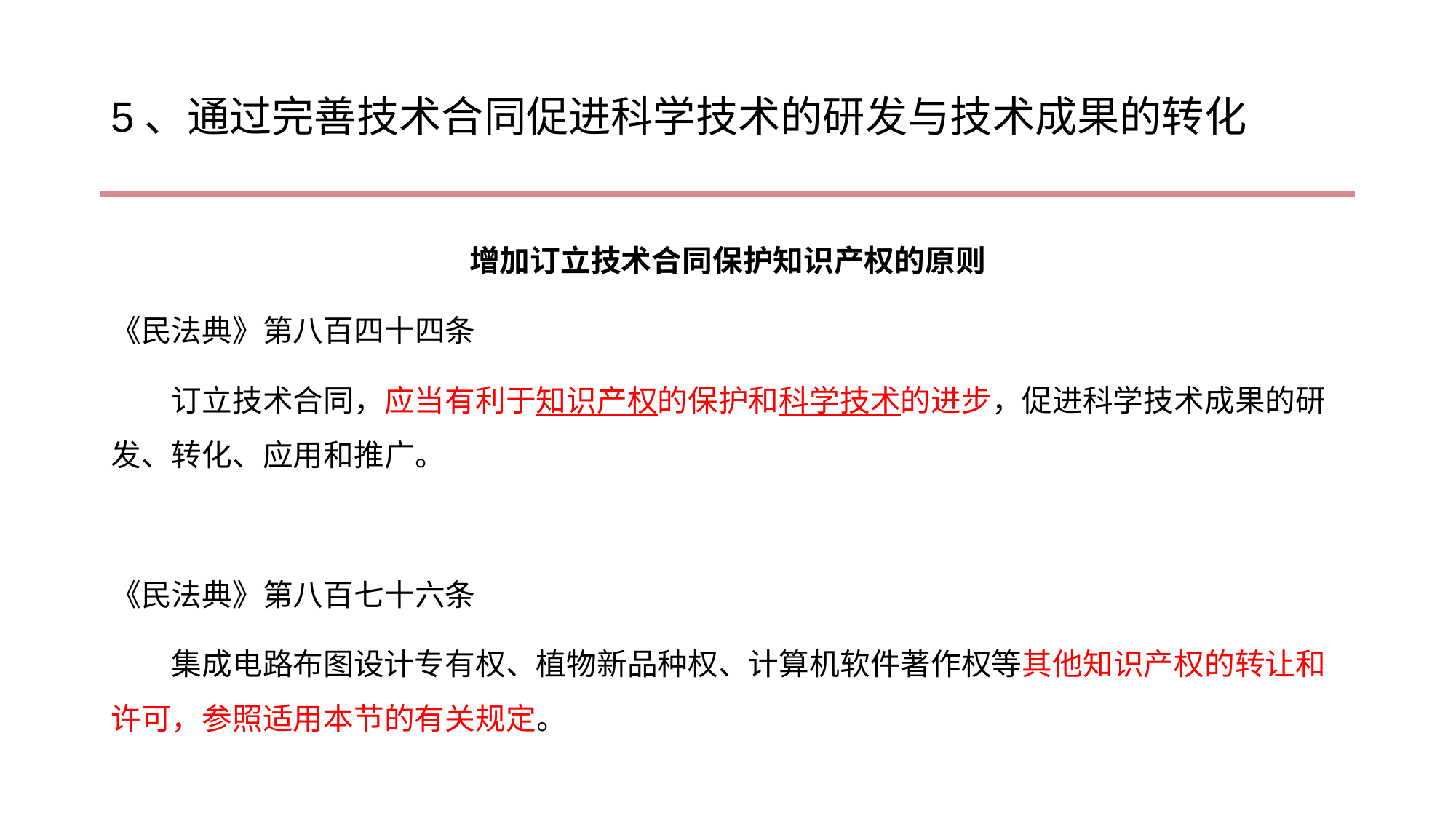

# 5、通过完善技术合同促进科学技术的研发与技术成果的转化
增加订立技术合同保护知识产权的原则
《民法典》第八百四十四条
订立技术合同，应当有利于知识产权的保护和科学技术的进步，促进科学技术成果的研发、转化、应用和推广。

《民法典》第八百七十六条
集成电路布图设计专有权、植物新品种权、计算机软件著作权等其他知识产权的转让和许可，参照适用本节的有关规定。